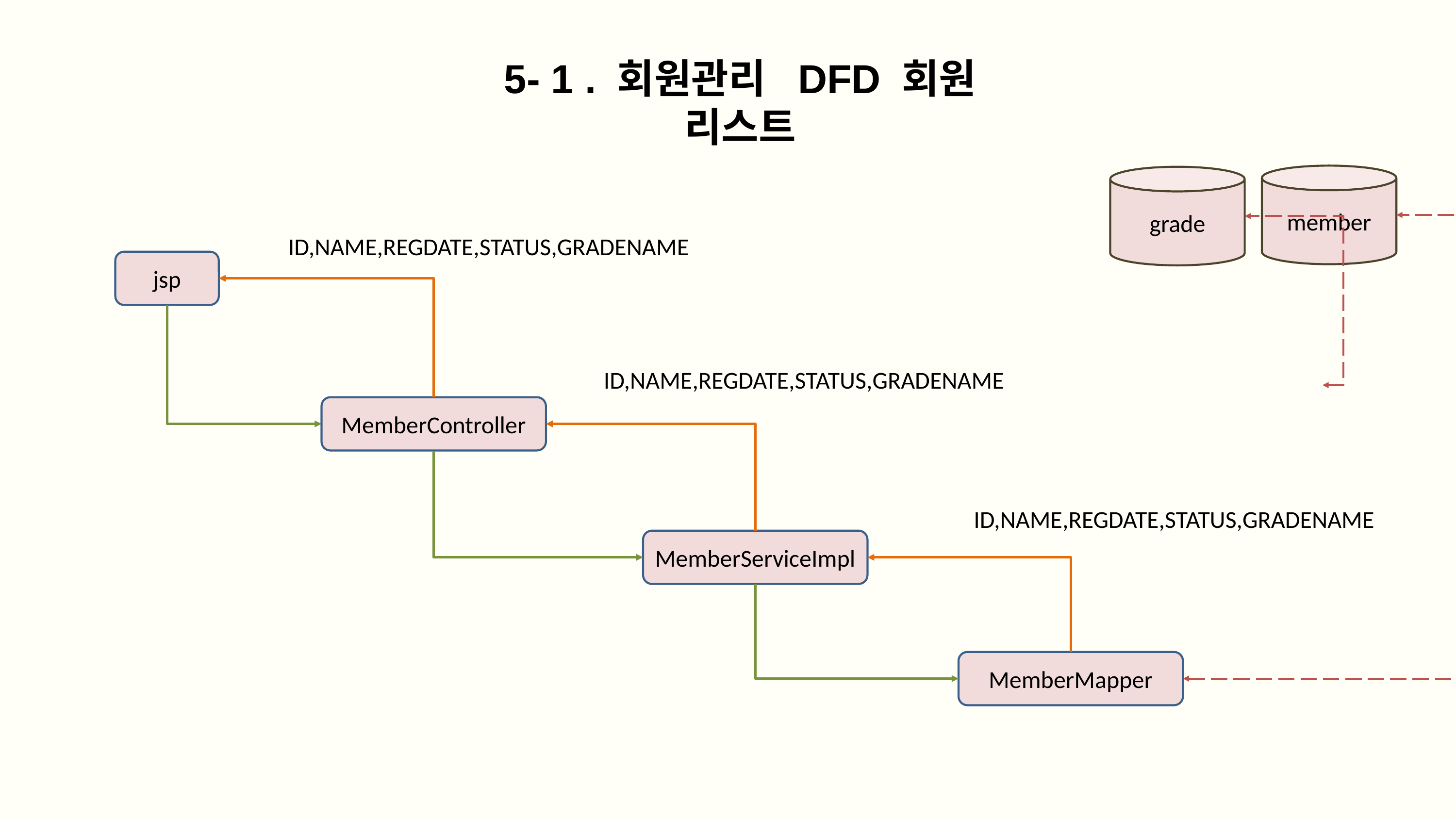

5- 1 . 회원관리  DFD 회원 리스트
member
grade
ID,NAME,REGDATE,STATUS,GRADENAME
jsp
ID,NAME,REGDATE,STATUS,GRADENAME
MemberController

ID,NAME,REGDATE,STATUS,GRADENAME
MemberServiceImpl

MemberMapper